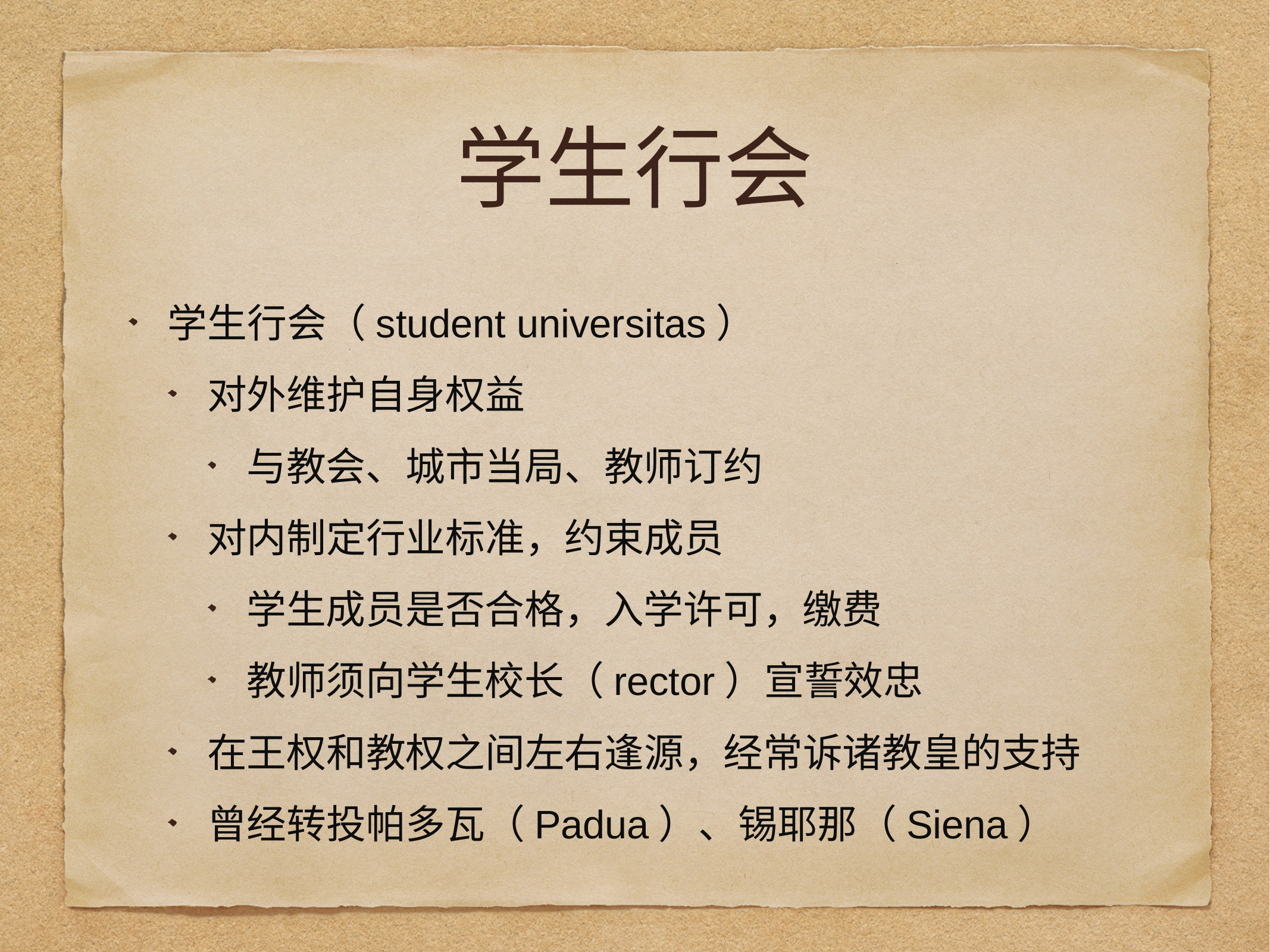

# 学生行会
学生行会（student universitas）
对外维护自身权益
与教会、城市当局、教师订约
对内制定行业标准，约束成员
学生成员是否合格，入学许可，缴费
教师须向学生校长（rector）宣誓效忠
在王权和教权之间左右逢源，经常诉诸教皇的支持
曾经转投帕多瓦（Padua）、锡耶那（Siena）